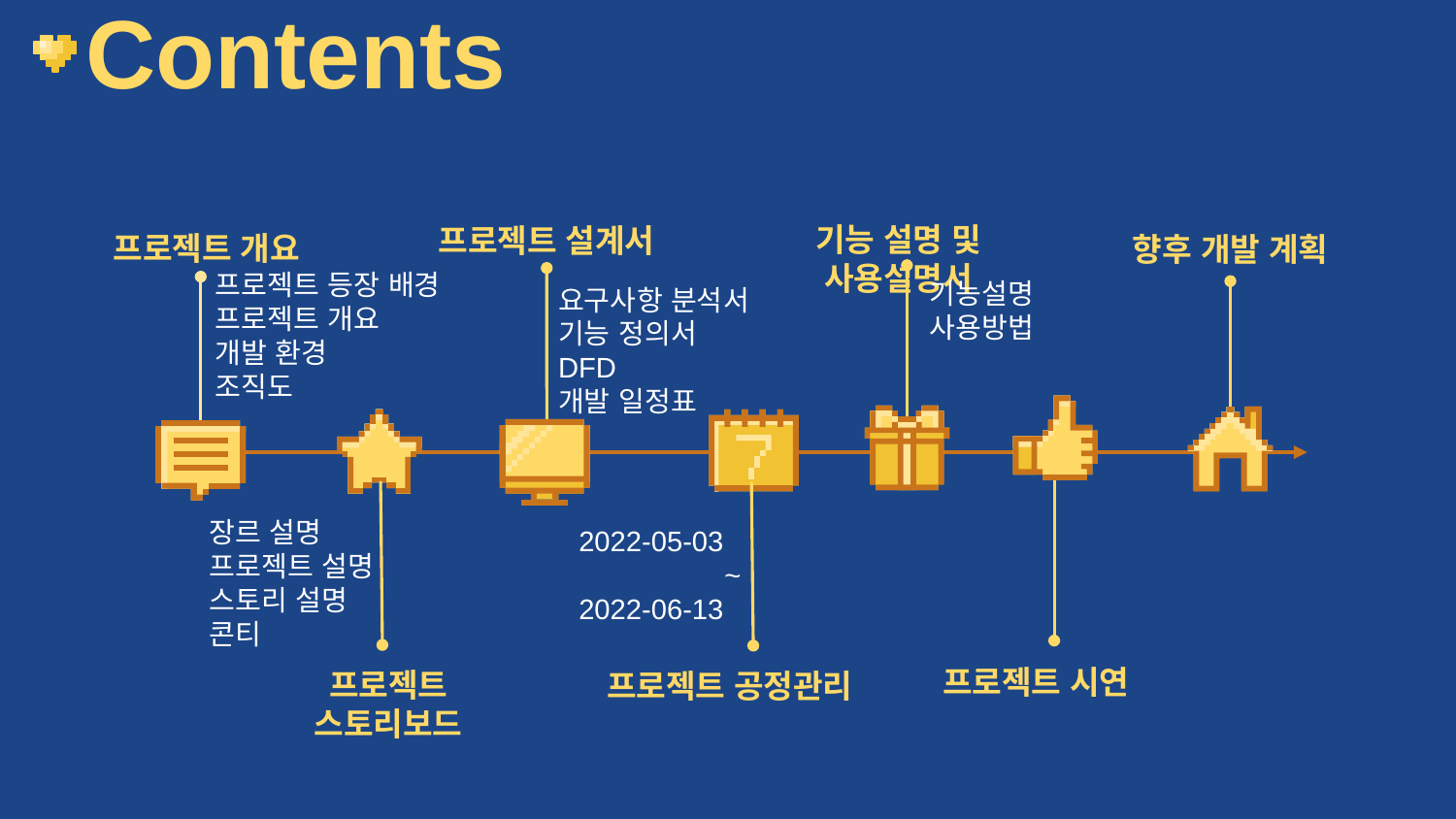

# Contents

기능 설명 및 사용설명서
프로젝트 설계서
프로젝트 개요
향후 개발 계획
프로젝트 등장 배경
프로젝트 개요
개발 환경
조직도

기능설명
사용방법
요구사항 분석서
기능 정의서
DFD
개발 일정표

장르 설명
프로젝트 설명
스토리 설명
콘티
2022-05-03
	~
2022-06-13
프로젝트 시연
프로젝트 스토리보드
프로젝트 공정관리